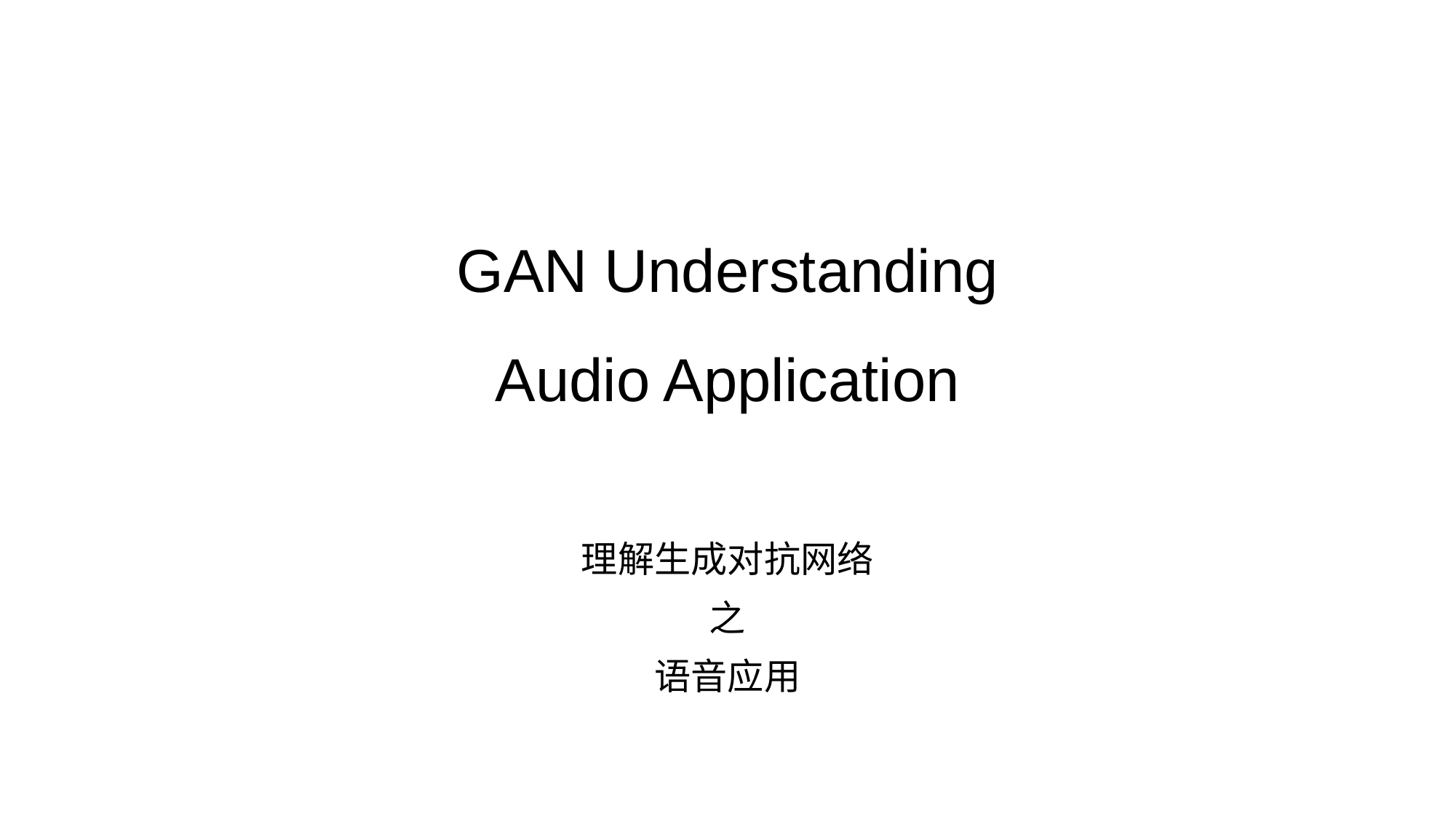

# GAN Understanding Audio Application

理解生成对抗网络
之
语音应用